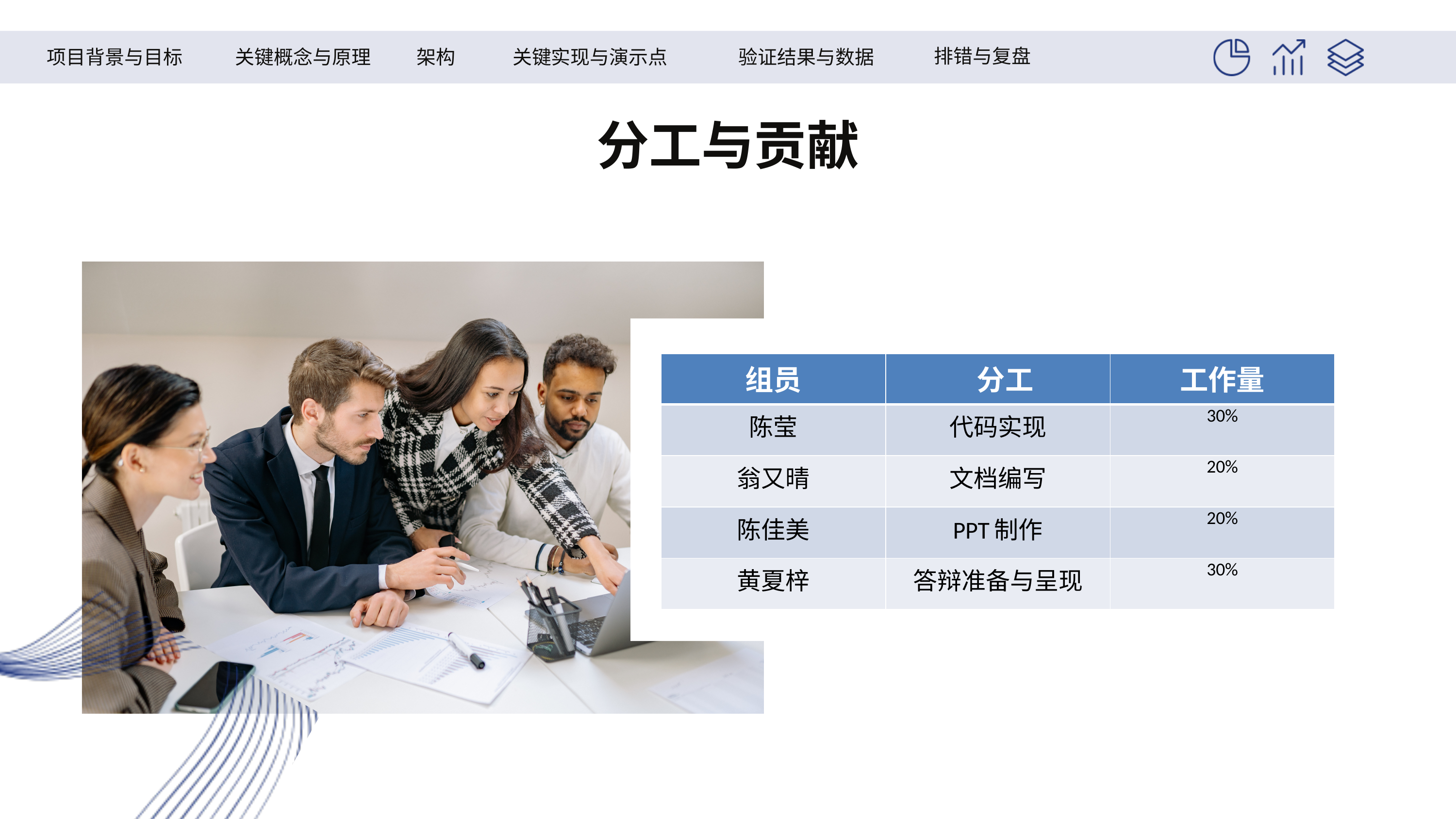

排错与复盘
项目背景与目标
关键概念与原理
关键实现与演示点
验证结果与数据
架构

分工与贡献

| 组员 | 分工 | 工作量 |
| --- | --- | --- |
| 陈莹 | 代码实现 | 30% |
| 翁又晴 | 文档编写 | 20% |
| 陈佳美 | PPT制作 | 20% |
| 黄夏梓 | 答辩准备与呈现 | 30% |